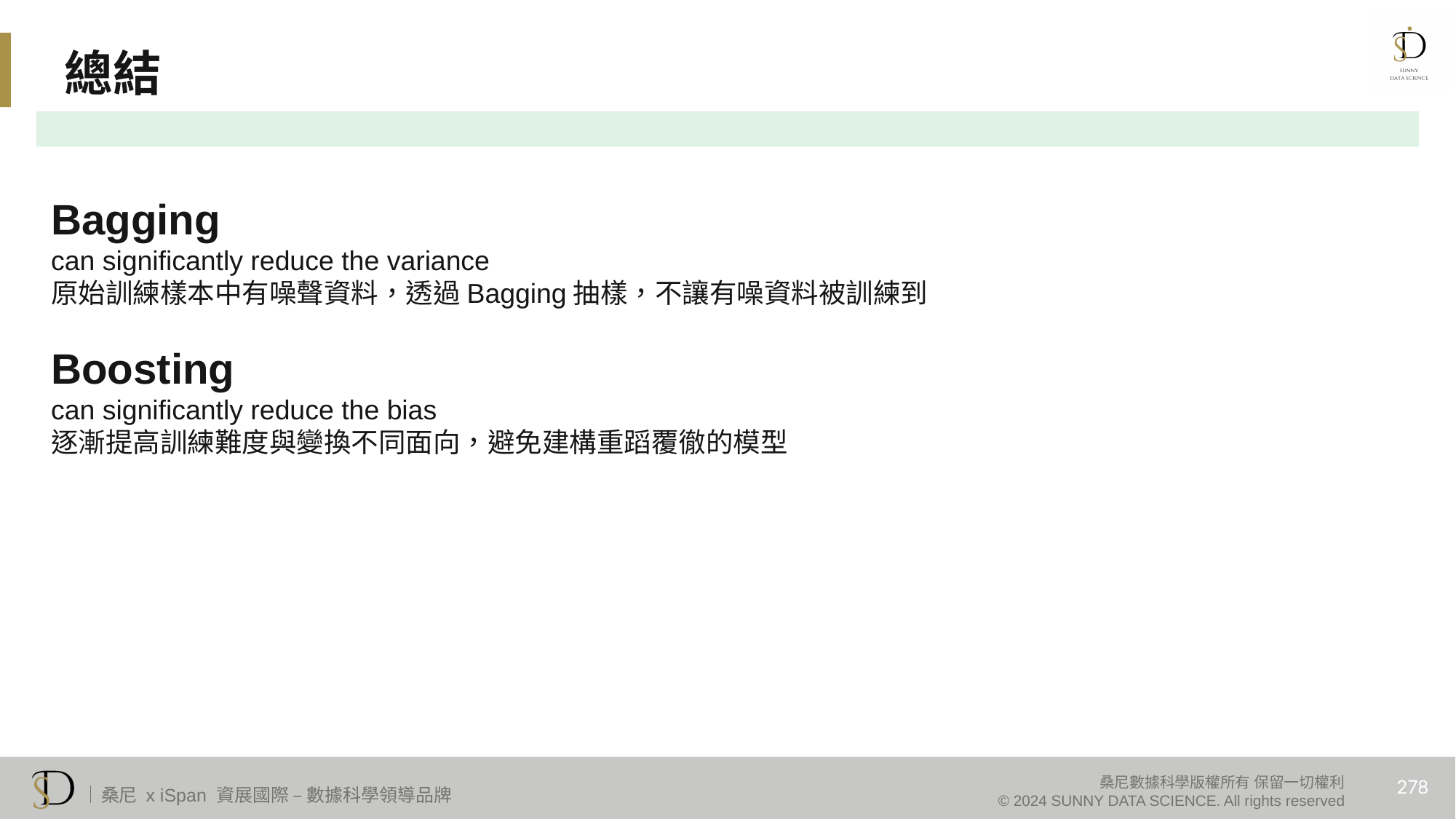

總結

Bagging
can significantly reduce the variance
原始訓練樣本中有噪聲資料，透過Bagging抽樣，不讓有噪資料被訓練到

Boosting
can significantly reduce the bias
逐漸提高訓練難度與變換不同面向，避免建構重蹈覆徹的模型